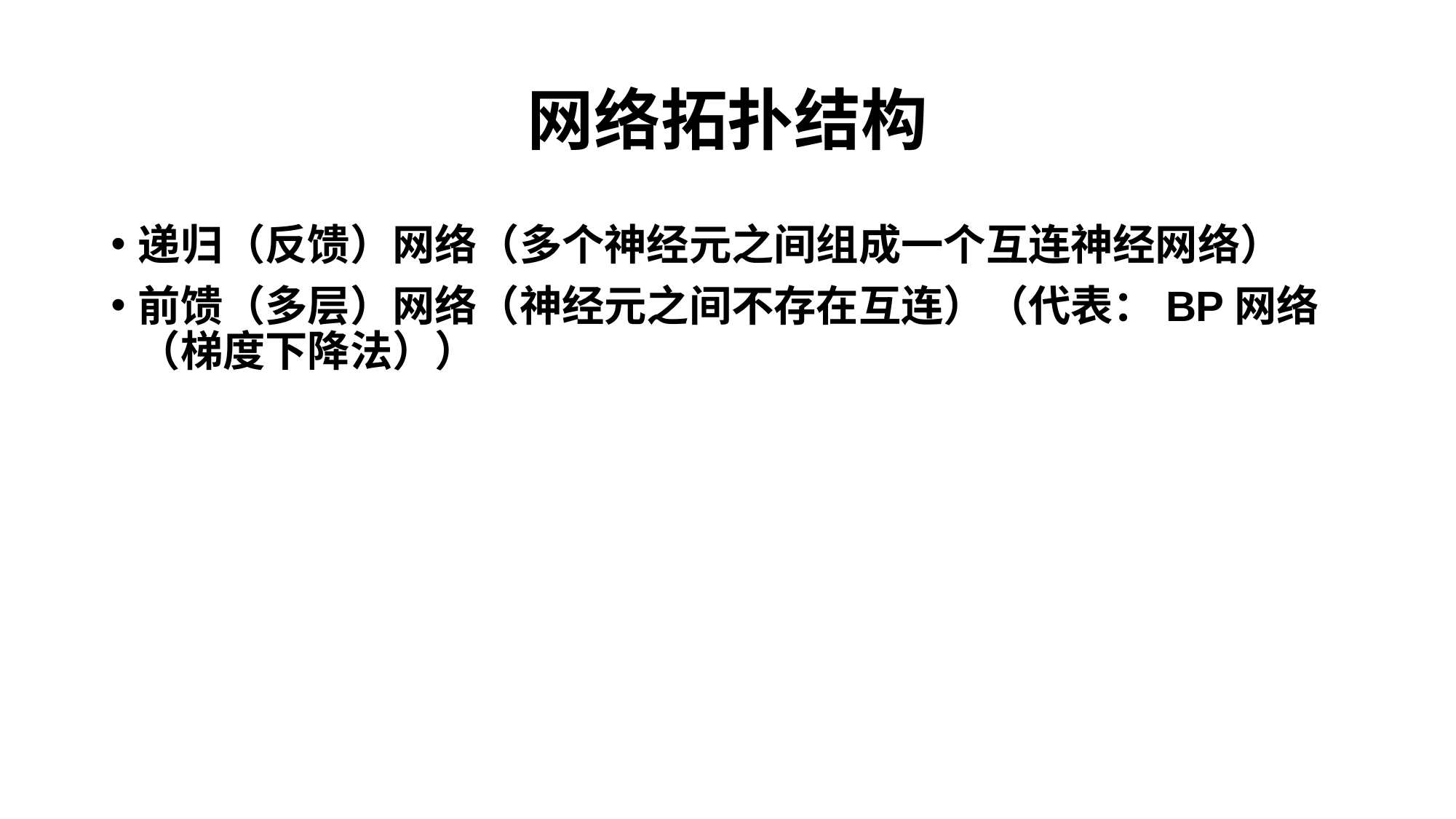

# 网络拓扑结构
递归（反馈）网络（多个神经元之间组成一个互连神经网络）
前馈（多层）网络（神经元之间不存在互连）（代表：BP网络（梯度下降法））